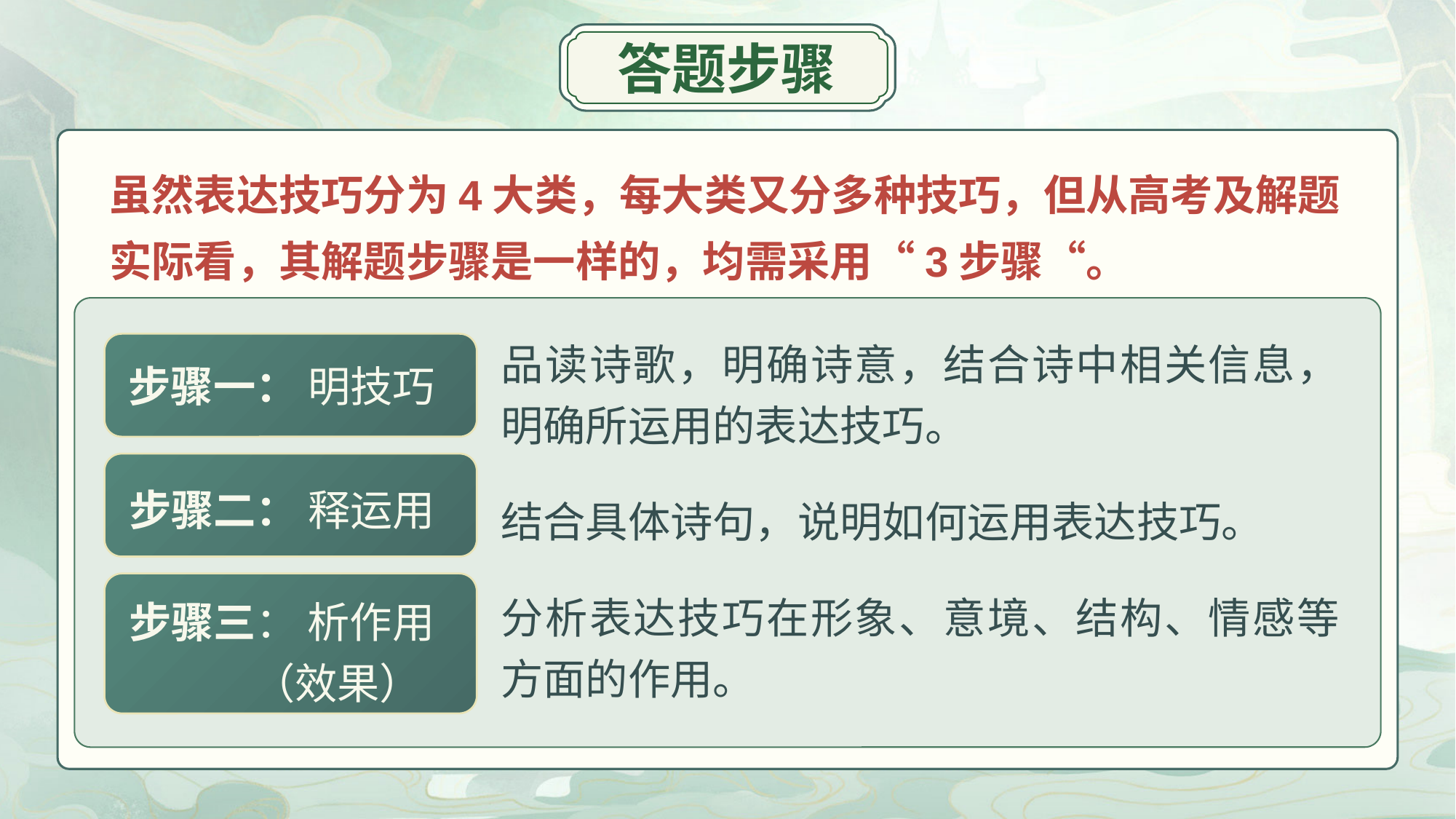

答题步骤

虽然表达技巧分为4大类，每大类又分多种技巧，但从高考及解题实际看，其解题步骤是一样的，均需采用“3步骤“。

品读诗歌，明确诗意，结合诗中相关信息，明确所运用的表达技巧。

步骤一： 明技巧

步骤二： 释运用
结合具体诗句，说明如何运用表达技巧。

步骤三： 析作用
            （效果）
分析表达技巧在形象、意境、结构、情感等方面的作用。